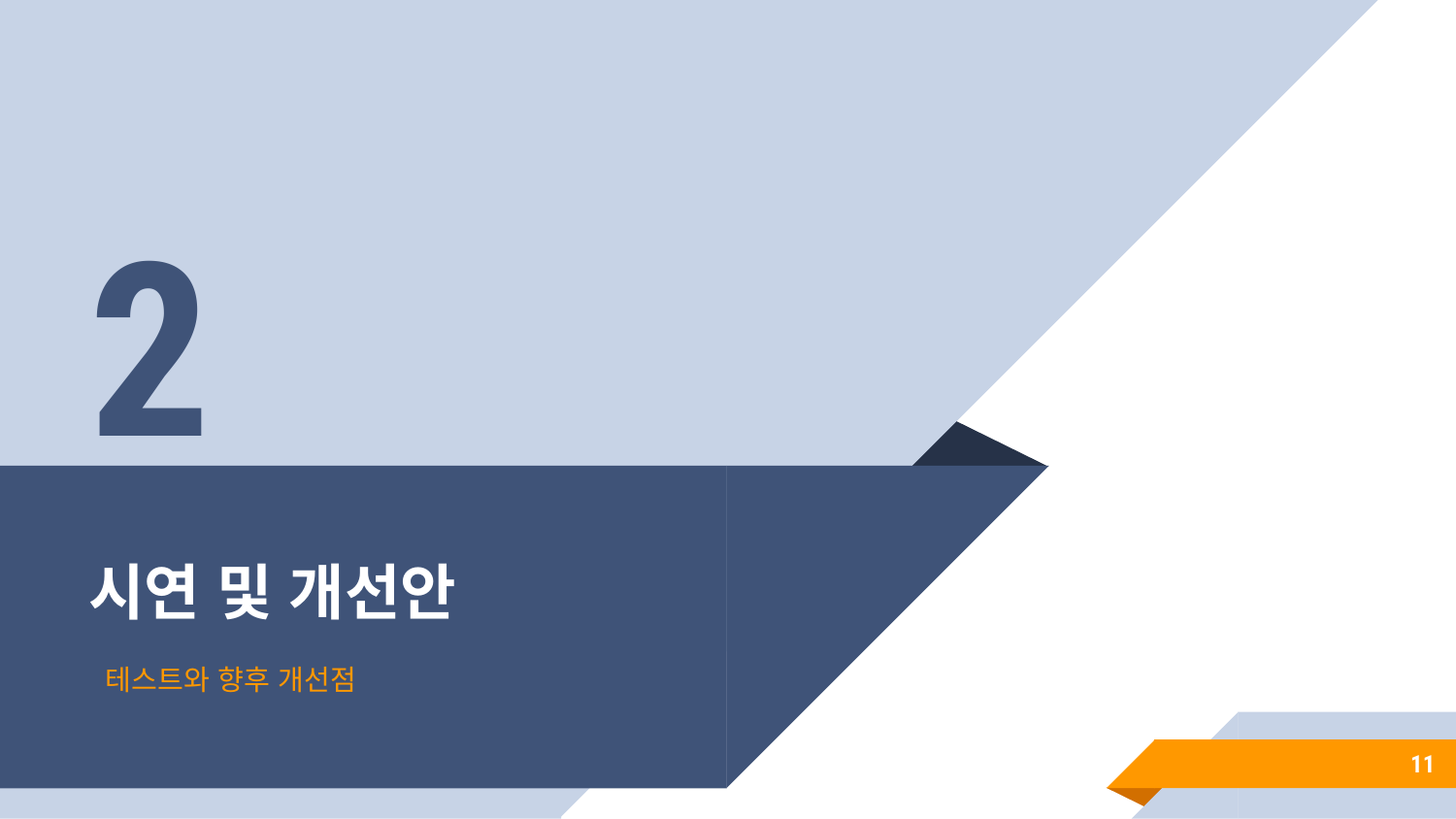

2
# 시연 및 개선안
테스트와 향후 개선점
11